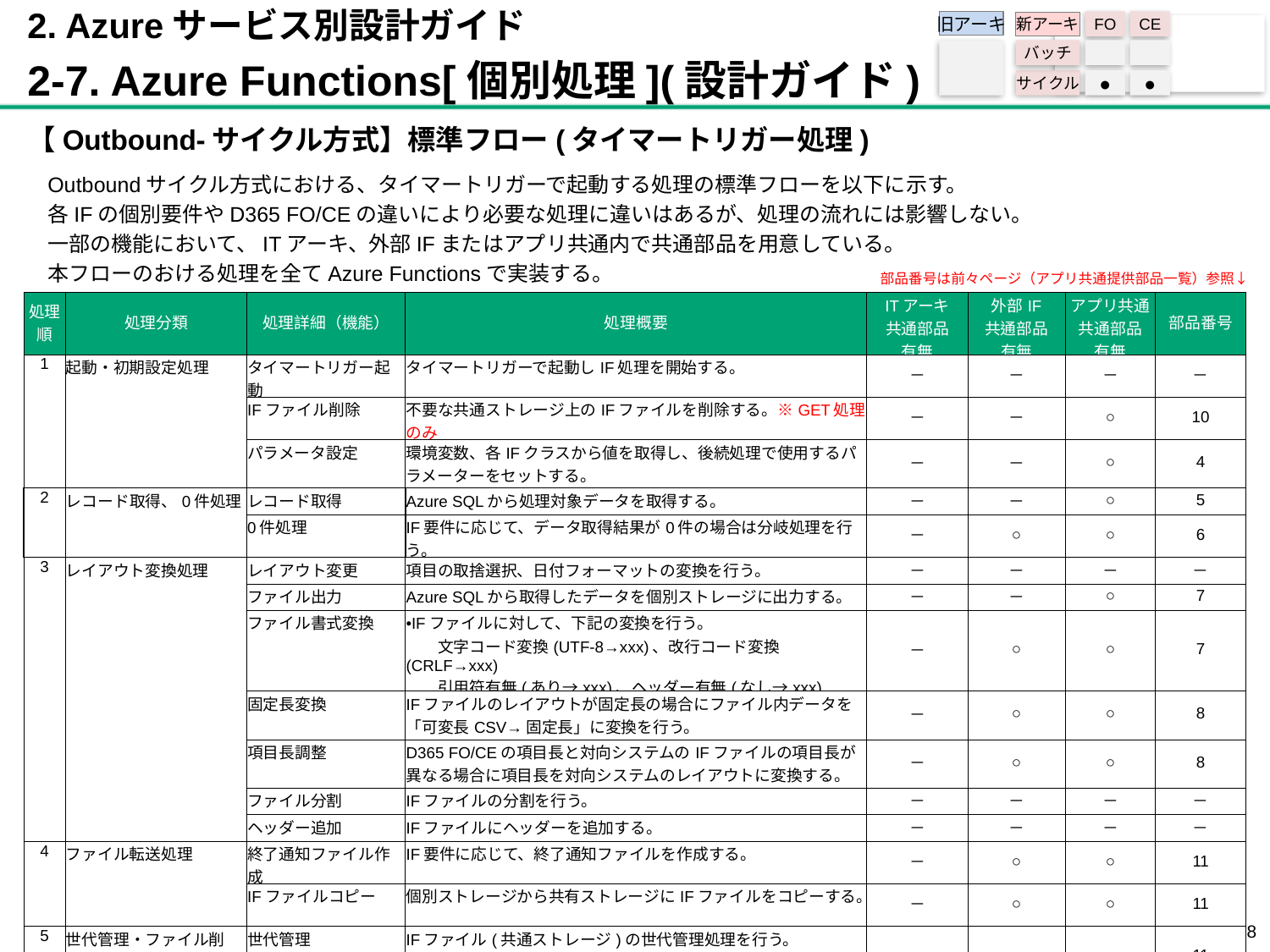

2. Azureサービス別設計ガイド
2-7. Azure Functions[個別処理](設計ガイド)
旧アーキ
FO
CE
新アーキ
バッチ

サイクル
●
●

【Outbound-サイクル方式】標準フロー(タイマートリガー処理)
Outboundサイクル方式における、タイマートリガーで起動する処理の標準フローを以下に示す。
各IFの個別要件やD365 FO/CEの違いにより必要な処理に違いはあるが、処理の流れには影響しない。
一部の機能において、ITアーキ、外部IFまたはアプリ共通内で共通部品を用意している。
本フローのおける処理を全てAzure Functionsで実装する。

部品番号は前々ページ（アプリ共通提供部品一覧）参照↓
| 処理順 | 処理分類​ | 処理詳細（機能）​ | 処理概要​ | ITアーキ 共通部品 有無​ | 外部IF 共通部品 有無​ | アプリ共通 共通部品 有無 | 部品番号 |
| --- | --- | --- | --- | --- | --- | --- | --- |
| 1 | 起動・初期設定処理​ | タイマートリガー起動​ | タイマートリガーで起動しIF処理を開始する。 | －​ | －​ | －​ | －​ |
|  |  | IFファイル削除 | 不要な共通ストレージ上のIFファイルを削除する。※GET処理のみ | －​ | －​ | ○​ | 10 |
|  |  | パラメータ設定​ | 環境変数、各IFクラスから値を取得し、後続処理で使用するパラメーターをセットする。​ | －​ | －​ | ○​ | 4 |
| 2 | レコード取得、0件処理​ | レコード取得 | Azure SQLから処理対象データを取得する。 | －​ | －​ | ○​ | 5 |
|  |  | 0件処理​ | IF要件に応じて、データ取得結果が0件の場合は分岐処理を行う。​ | －​ | ○​ | ○​ | 6 |
| 3 | レイアウト変換処理 | レイアウト変更​ | 項目の取捨選択、日付フォーマットの変換を行う。​ | －​ | －​ | －​ | －​ |
|  |  | ファイル出力 | Azure SQLから取得したデータを個別ストレージに出力する。 | －​ | －​ | ○​ | 7 |
|  |  | ファイル書式変換​ | •IFファイルに対して、下記の変換を行う。​ 　　文字コード変換(UTF-8→xxx)、改行コード変換(CRLF→xxx)​ 　　引用符有無(あり→xxx)、ヘッダー有無(なし→xxx)​ | －​ | ○​ | ○ | 7 |
|  |  | 固定長変換​ | IFファイルのレイアウトが固定長の場合にファイル内データを「可変長CSV→固定長」に変換を行う。​ | －​ | ○​ | ○​ | 8 |
|  |  | 項目長調整​ | D365 FO/CEの項目長と対向システムのIFファイルの項目長が異なる場合に項目長を対向システムのレイアウトに変換する。​ | －​ | ○​ | ○​ | 8 |
|  |  | ファイル分割​ | IFファイルの分割を行う。​ | －​ | －​ | －​ | －​ |
|  |  | ヘッダー追加​ | IFファイルにヘッダーを追加する。​ | －​ | －​ | －​ | －​ |
| 4 | ファイル転送処理​ | 終了通知ファイル作成​ | IF要件に応じて、終了通知ファイルを作成する。 | －​ | ○​ | ○​ | 11 |
| 4 | ファイル転送処理​ | IFファイルコピー​ | 個別ストレージから共有ストレージにIFファイルをコピーする。​ | －​ | ○​ | ○​ | 11 |
| 5 | 世代管理・ファイル削除・レコード削除処理​ | 世代管理​ | IFファイル(共通ストレージ)の世代管理処理を行う。​ 共有ストレージにIFファイルを再配置する。​　　　　　　　※GET処理のみ | ○​ | ○​ | ○​ | 11 |
|  |  | 作業ファイル削除​ | 指定した個別ストレージ内の作業ファイルを削除する。​ | －​ | ○​ | ○​ | 11 |
|  |  | レコード削除 | Azure SQLから今回処理レコードを削除する。 | －​ | －​ | ○​ | 9 |

178